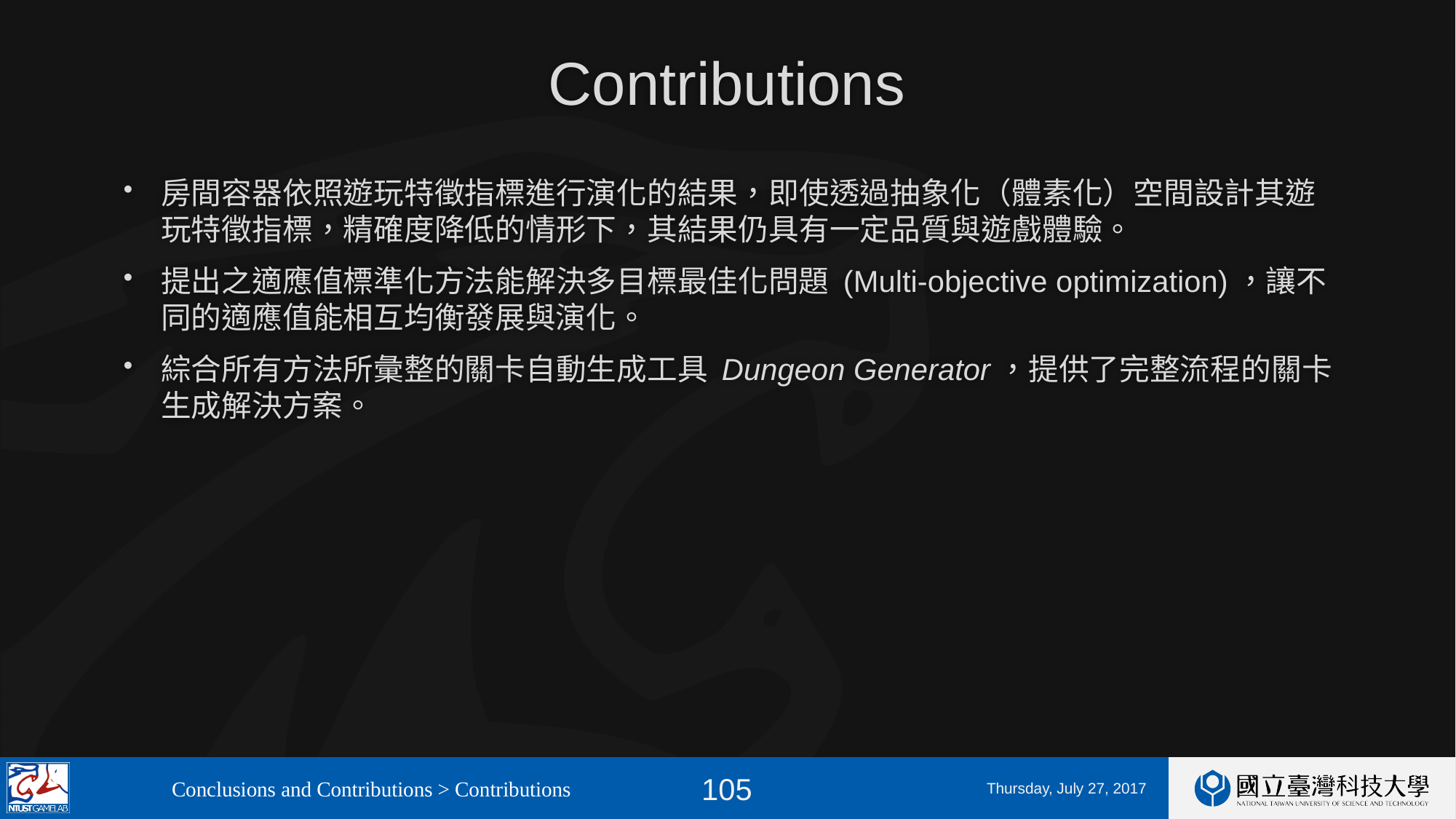

# Contributions
房間容器依照遊玩特徵指標進行演化的結果，即使透過抽象化（體素化）空間設計其遊玩特徵指標，精確度降低的情形下，其結果仍具有一定品質與遊戲體驗。
提出之適應值標準化方法能解決多目標最佳化問題 (Multi-objective optimization)，讓不同的適應值能相互均衡發展與演化。
綜合所有方法所彙整的關卡自動生成工具 Dungeon Generator，提供了完整流程的關卡生成解決方案。

Conclusions and Contributions > Contributions
Thursday, July 27, 2017
105